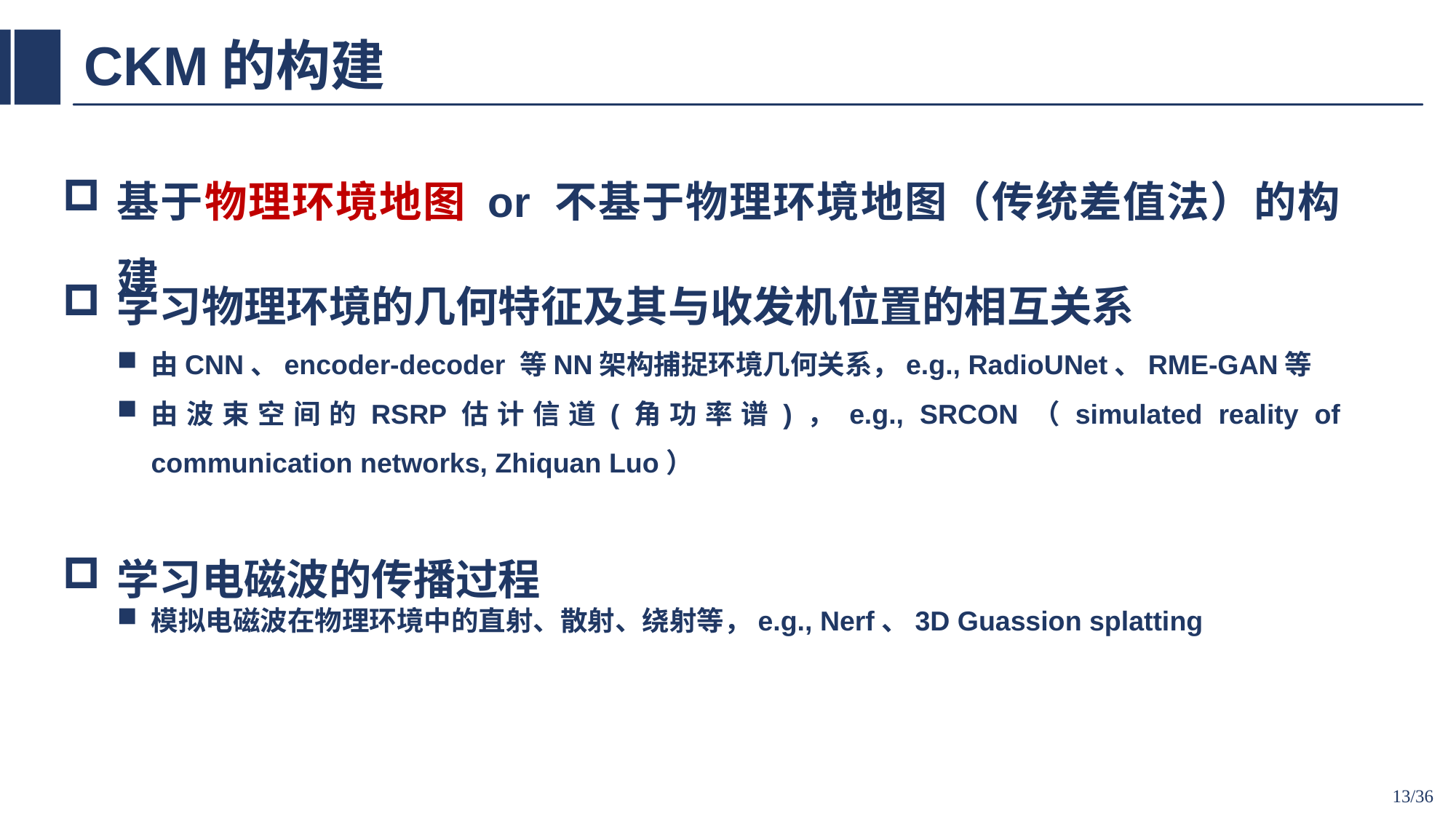

# CKM的构建
基于物理环境地图 or 不基于物理环境地图（传统差值法）的构建

学习物理环境的几何特征及其与收发机位置的相互关系
由CNN、encoder-decoder 等NN架构捕捉环境几何关系，e.g., RadioUNet、RME-GAN等
由波束空间的RSRP估计信道(角功率谱)，e.g., SRCON（simulated reality of communication networks, Zhiquan Luo）

学习电磁波的传播过程
模拟电磁波在物理环境中的直射、散射、绕射等，e.g., Nerf、3D Guassion splatting

13/36